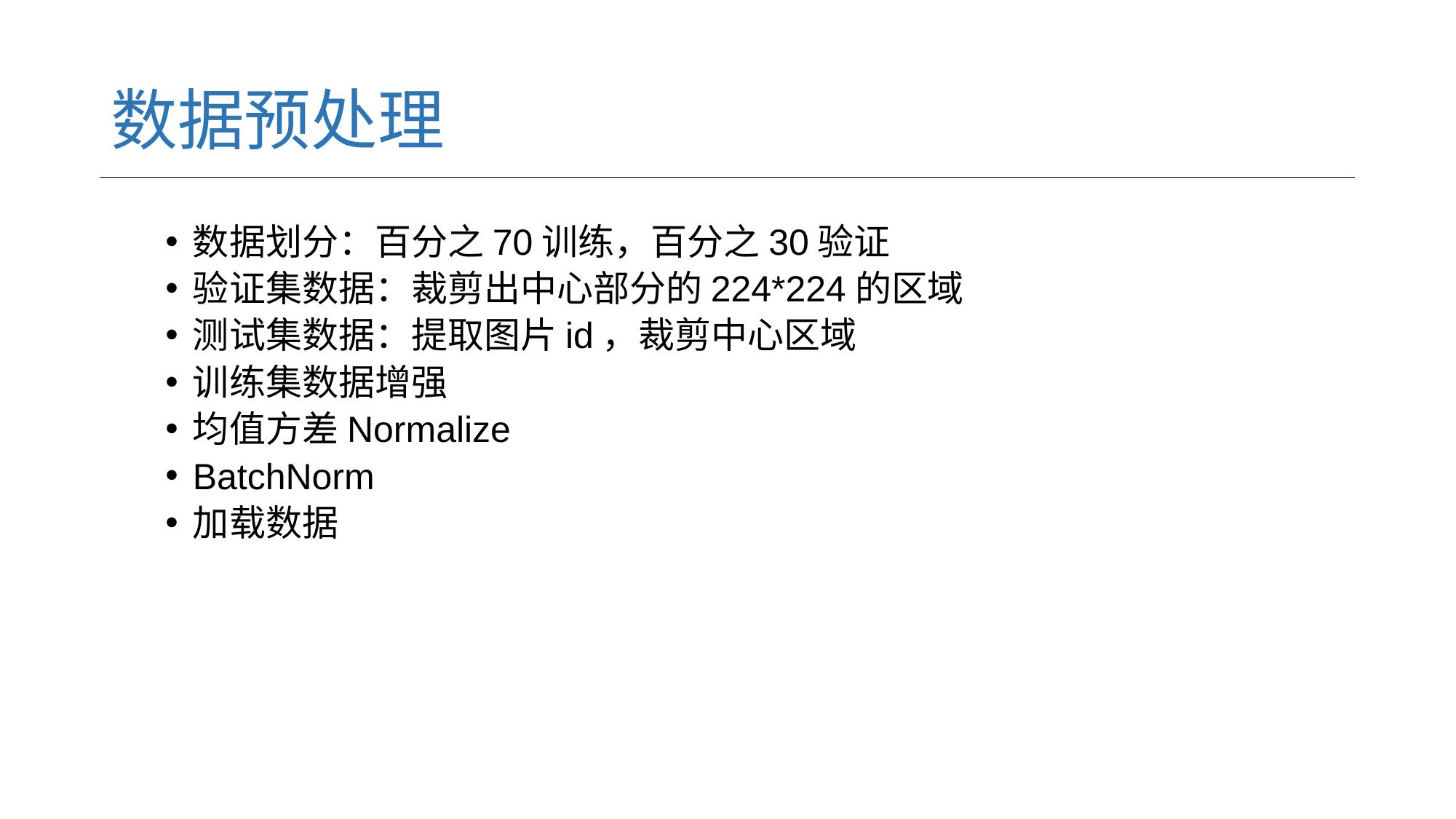

# 数据预处理
数据划分：百分之70训练，百分之30验证
验证集数据：裁剪出中心部分的224*224的区域
测试集数据：提取图片id，裁剪中心区域
训练集数据增强
均值方差Normalize
BatchNorm
加载数据